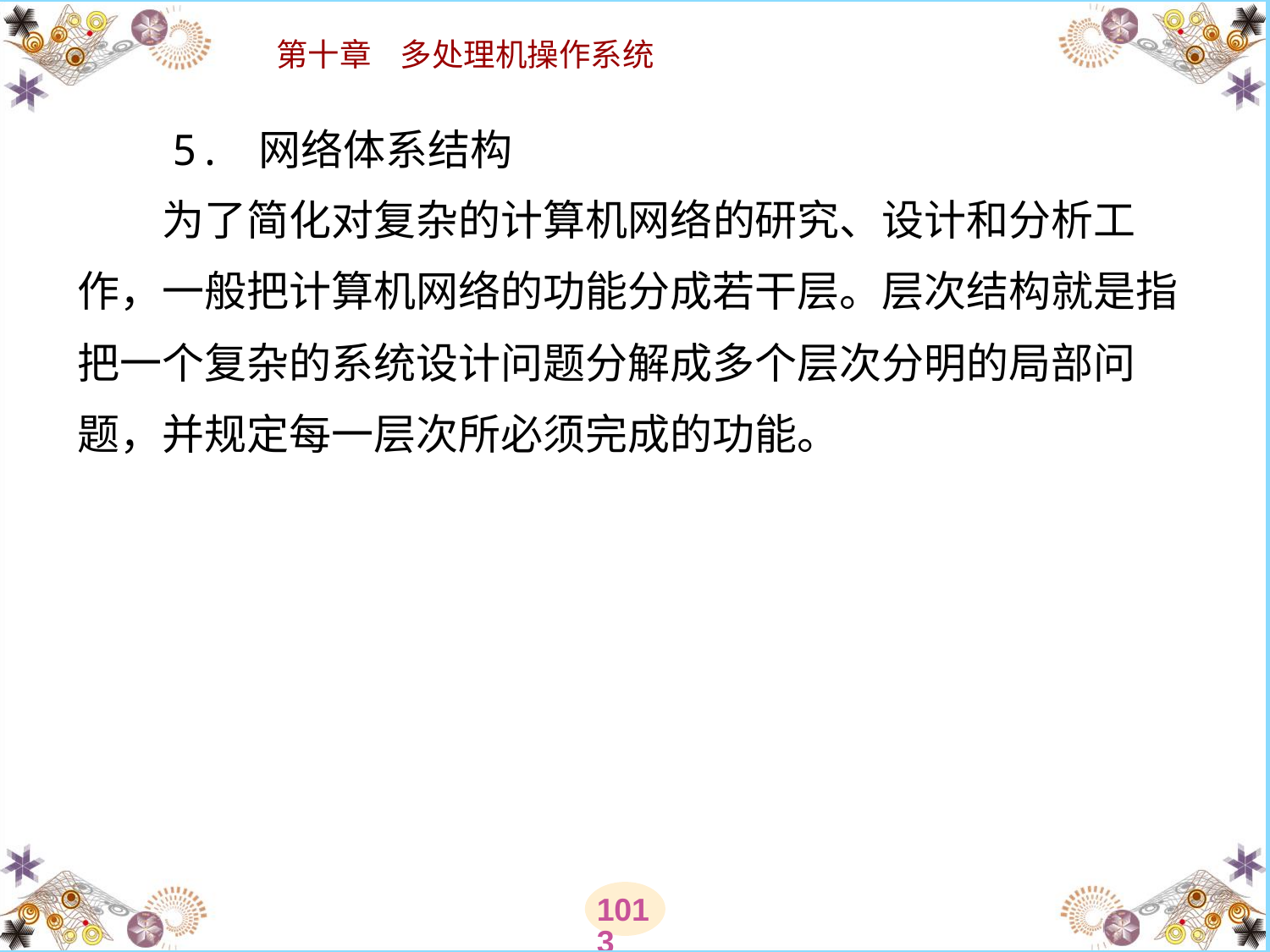

# 5. 网络体系结构 　　为了简化对复杂的计算机网络的研究、设计和分析工作，一般把计算机网络的功能分成若干层。层次结构就是指把一个复杂的系统设计问题分解成多个层次分明的局部问题，并规定每一层次所必须完成的功能。